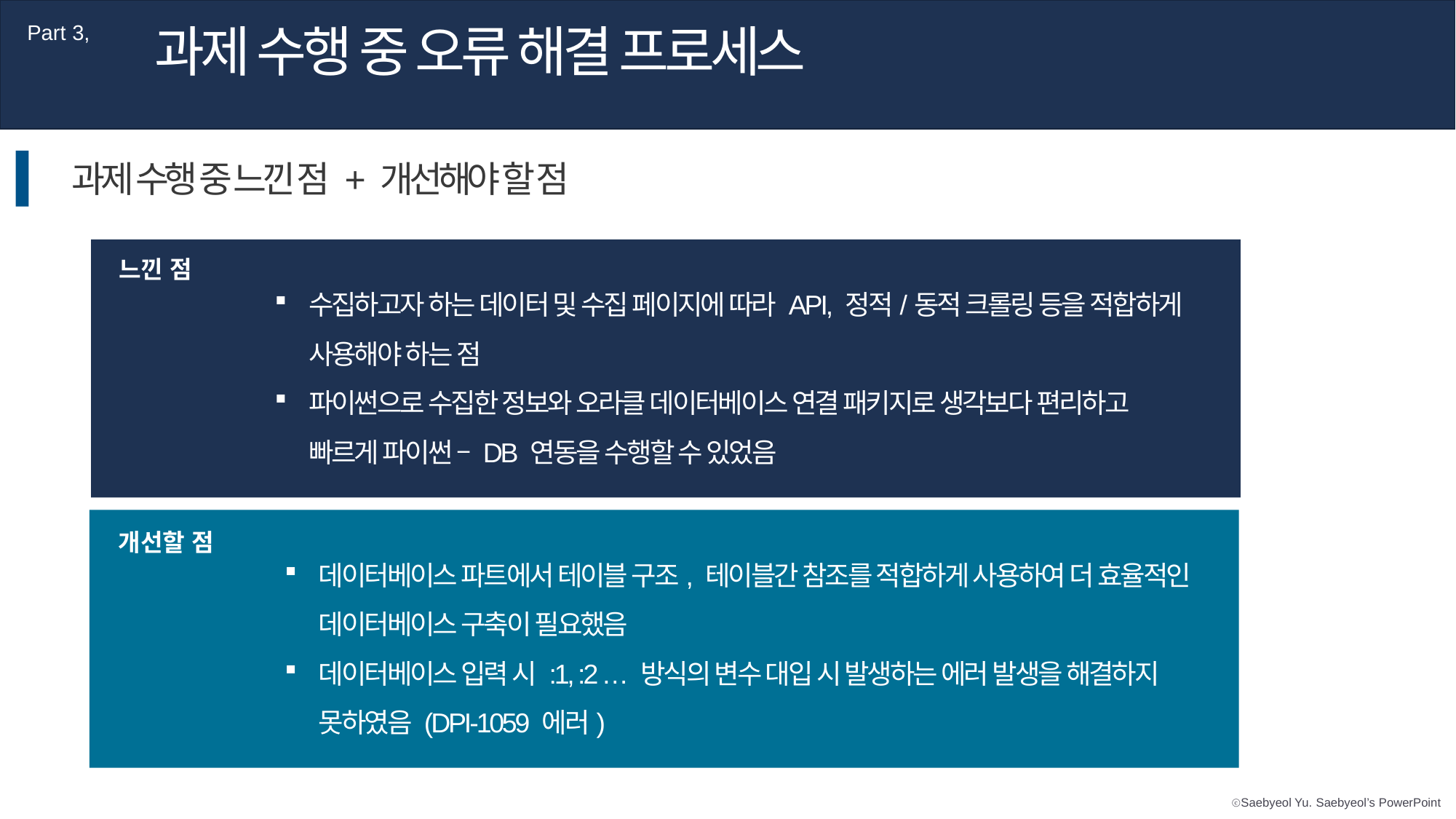

과제 수행 중 오류 해결 프로세스
Part 3,

과제 수행 중 느낀 점 + 개선해야 할 점

느낀 점
W
T

수집하고자 하는 데이터 및 수집 페이지에 따라 API, 정적/동적 크롤링 등을 적합하게
사용해야 하는 점
파이썬으로 수집한 정보와 오라클 데이터베이스 연결 패키지로 생각보다 편리하고
빠르게 파이썬 – DB 연동을 수행할 수 있었음
개선할 점
데이터베이스 파트에서 테이블 구조, 테이블간 참조를 적합하게 사용하여 더 효율적인
데이터베이스 구축이 필요했음
데이터베이스 입력 시 :1, :2 … 방식의 변수 대입 시 발생하는 에러 발생을 해결하지
못하였음 (DPI-1059 에러)